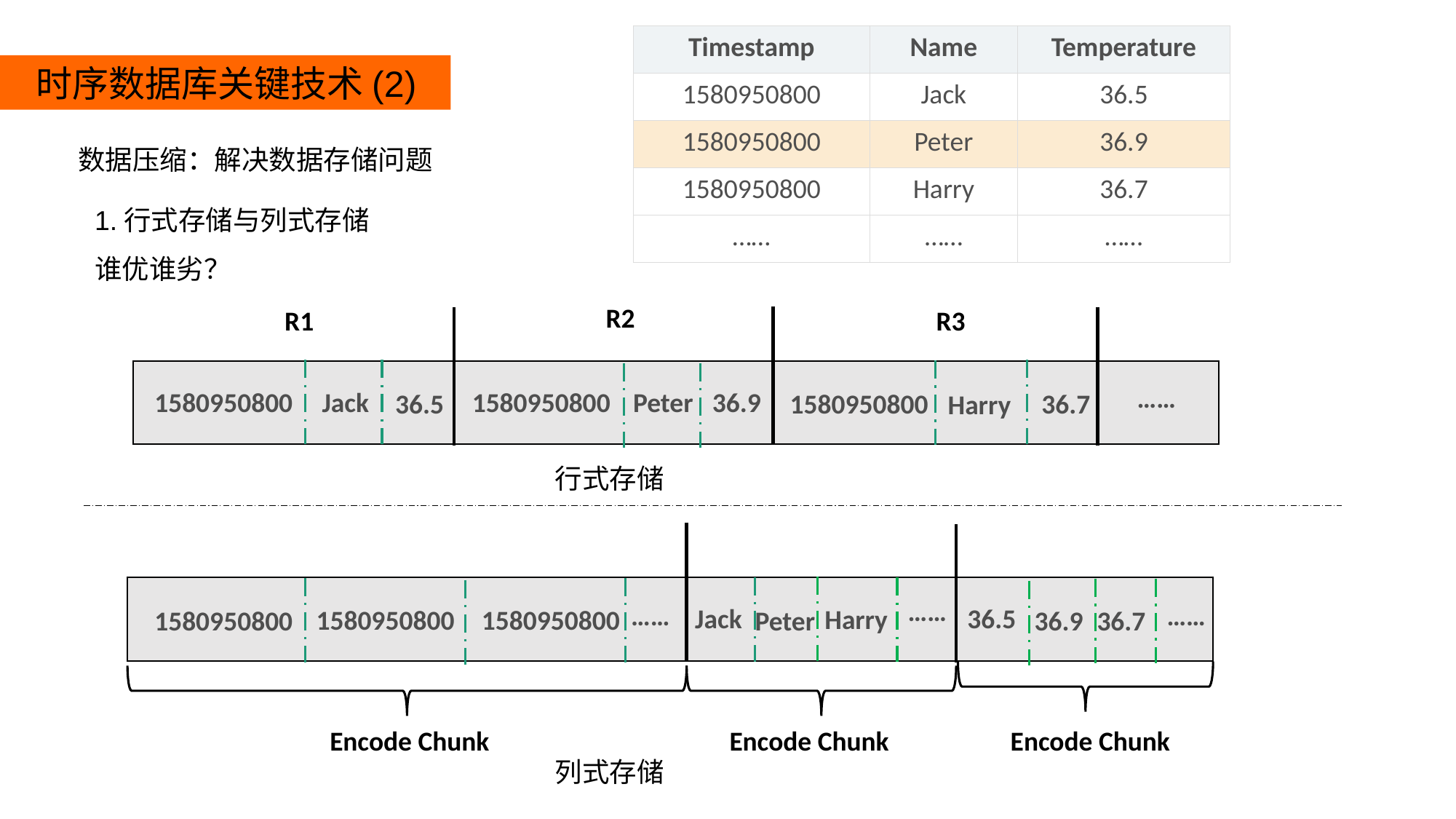

| Timestamp | Name | Temperature |
| --- | --- | --- |
| 1580950800 | Jack | 36.5 |
| 1580950800 | Peter | 36.9 |
| 1580950800 | Harry | 36.7 |
| …… | …… | …… |
  时序数据库关键技术(2)
数据压缩：解决数据存储问题
1.行式存储与列式存储
谁优谁劣？
R2
R1
R3

……
36.9
1580950800
Jack
1580950800
Peter
36.7
36.5
1580950800
Harry

行式存储

……
……
……
Jack
36.5
Harry
1580950800
1580950800
1580950800
Peter
36.7
36.9
Encode Chunk
Encode Chunk
Encode Chunk
列式存储